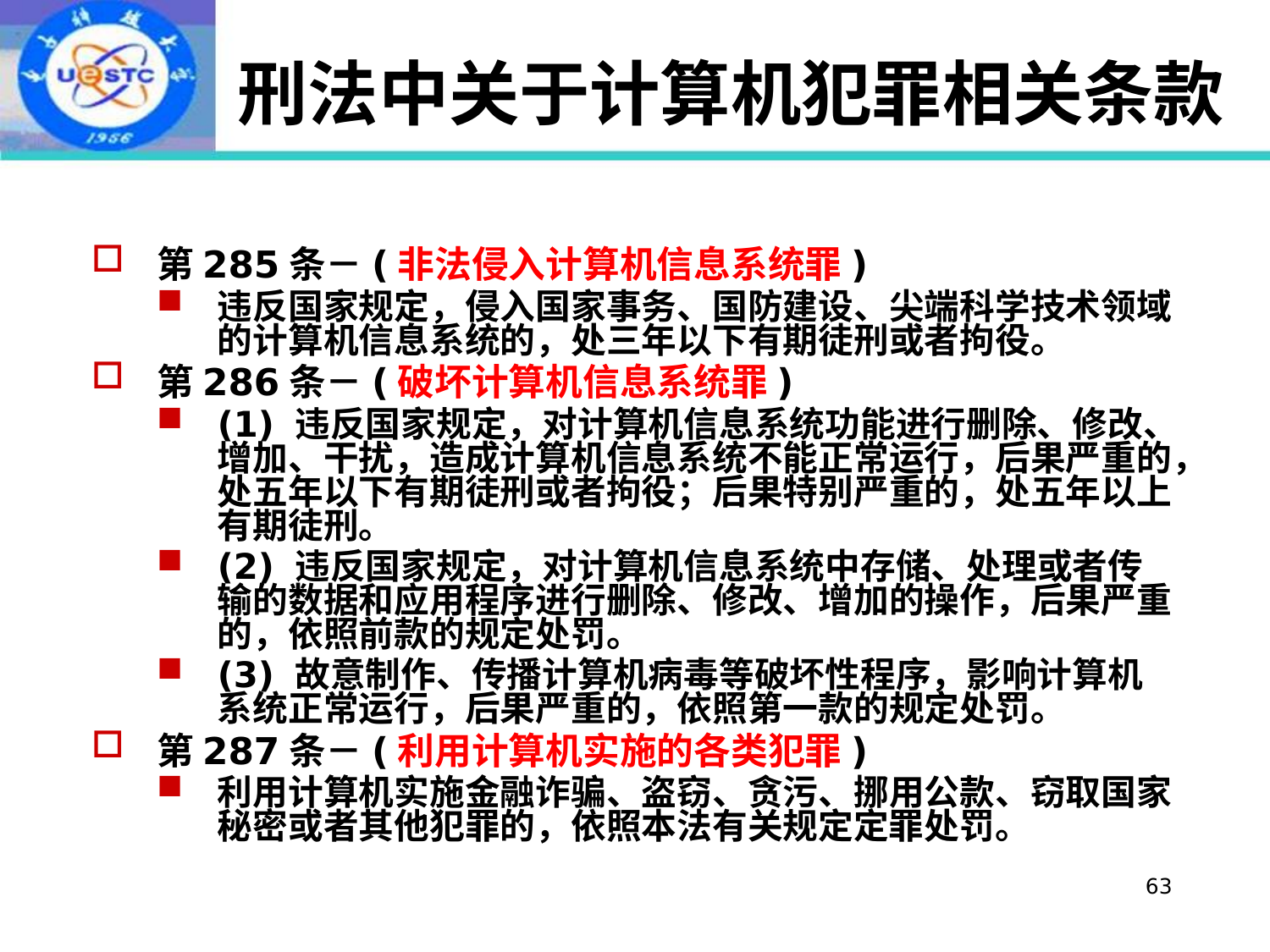

# 刑法中关于计算机犯罪相关条款
第285条－(非法侵入计算机信息系统罪)
违反国家规定，侵入国家事务、国防建设、尖端科学技术领域的计算机信息系统的，处三年以下有期徒刑或者拘役。
第286条－(破坏计算机信息系统罪)
(1) 违反国家规定，对计算机信息系统功能进行删除、修改、增加、干扰，造成计算机信息系统不能正常运行，后果严重的，处五年以下有期徒刑或者拘役；后果特别严重的，处五年以上有期徒刑。
(2) 违反国家规定，对计算机信息系统中存储、处理或者传输的数据和应用程序进行删除、修改、增加的操作，后果严重的，依照前款的规定处罚。
(3) 故意制作、传播计算机病毒等破坏性程序，影响计算机系统正常运行，后果严重的，依照第一款的规定处罚。
第287条－(利用计算机实施的各类犯罪)
利用计算机实施金融诈骗、盗窃、贪污、挪用公款、窃取国家秘密或者其他犯罪的，依照本法有关规定定罪处罚。
63